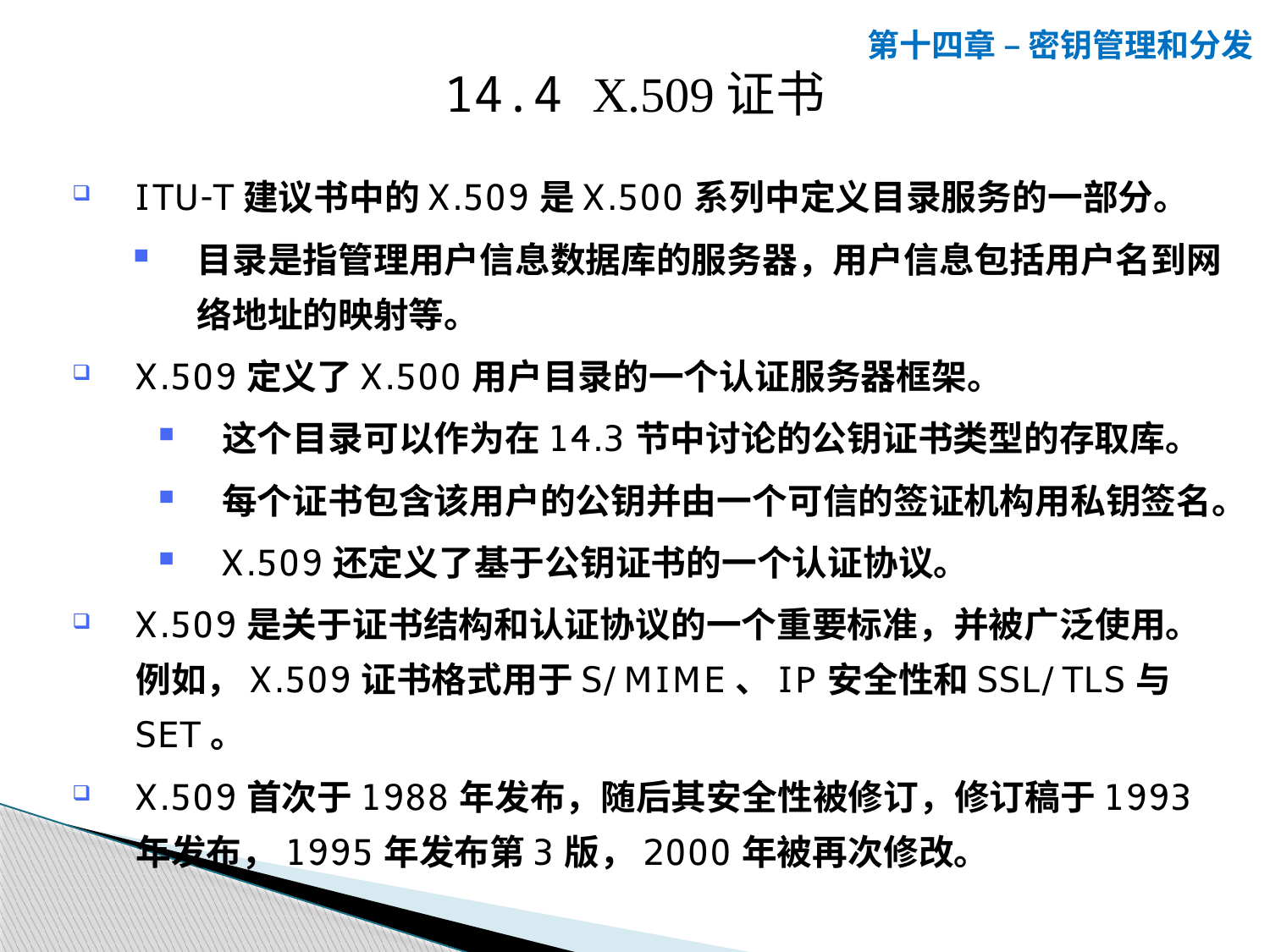

第十四章 – 密钥管理和分发
14.4 X.509证书
ITU-T建议书中的X.509是X.500系列中定义目录服务的一部分。
目录是指管理用户信息数据库的服务器，用户信息包括用户名到网络地址的映射等。
X.509定义了X.500用户目录的一个认证服务器框架。
这个目录可以作为在14.3节中讨论的公钥证书类型的存取库。
每个证书包含该用户的公钥并由一个可信的签证机构用私钥签名。
X.509还定义了基于公钥证书的一个认证协议。
X.509是关于证书结构和认证协议的一个重要标准，并被广泛使用。例如，X.509证书格式用于S/MIME、IP安全性和SSL/TLS与SET。
X.509首次于1988年发布，随后其安全性被修订，修订稿于1993年发布，1995年发布第3版，2000年被再次修改。